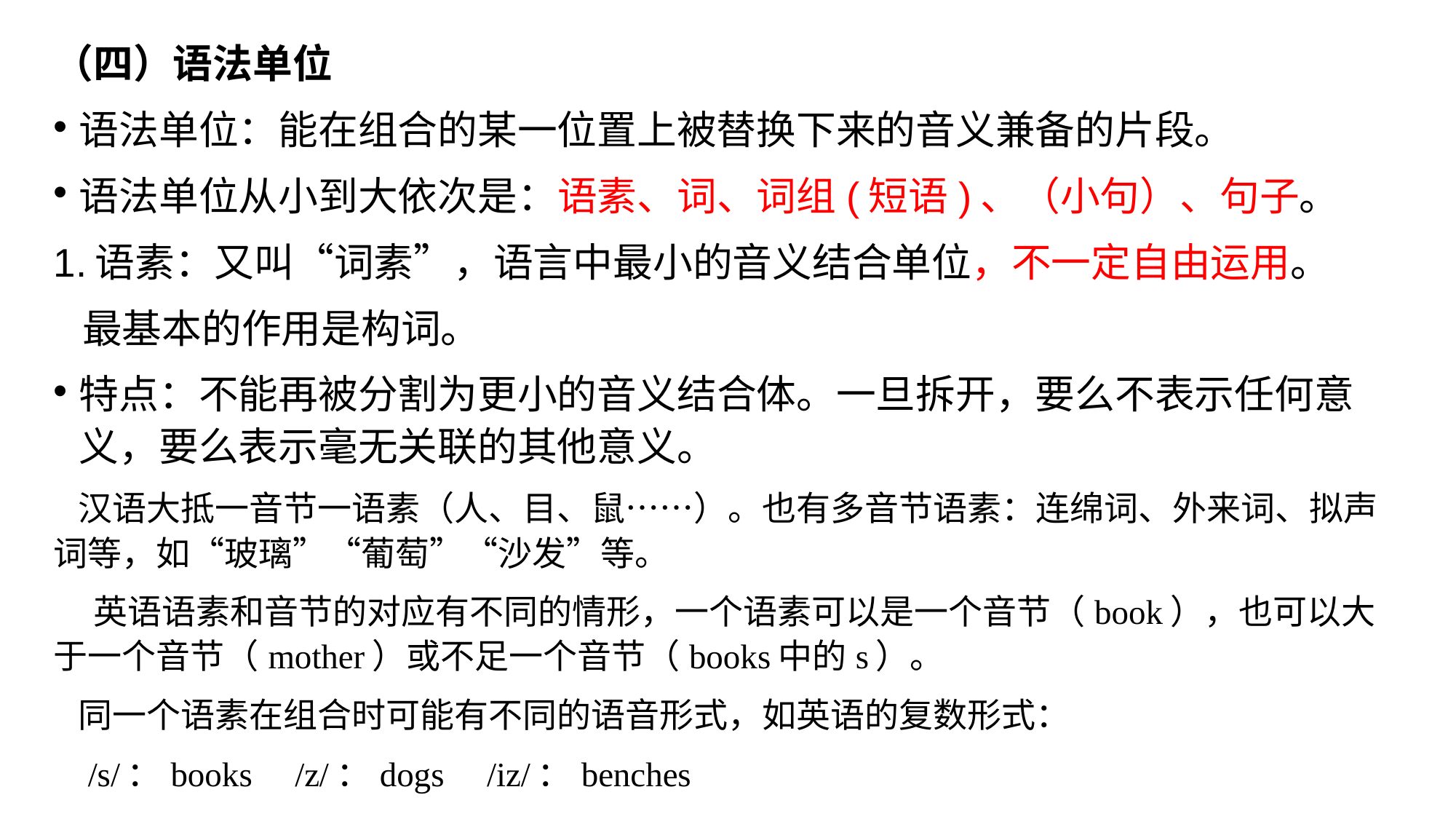

（四）语法单位
语法单位：能在组合的某一位置上被替换下来的音义兼备的片段。
语法单位从小到大依次是：语素、词、词组(短语)、（小句）、句子。
1.语素：又叫“词素”，语言中最小的音义结合单位，不一定自由运用。
  最基本的作用是构词。
特点：不能再被分割为更小的音义结合体。一旦拆开，要么不表示任何意义，要么表示毫无关联的其他意义。
  汉语大抵一音节一语素（人、目、鼠……）。也有多音节语素：连绵词、外来词、拟声词等，如“玻璃”“葡萄”“沙发”等。
    英语语素和音节的对应有不同的情形，一个语素可以是一个音节（book），也可以大于一个音节（mother）或不足一个音节（books中的s）。
  同一个语素在组合时可能有不同的语音形式，如英语的复数形式：
    /s/：books     /z/：dogs     /iz/：benches